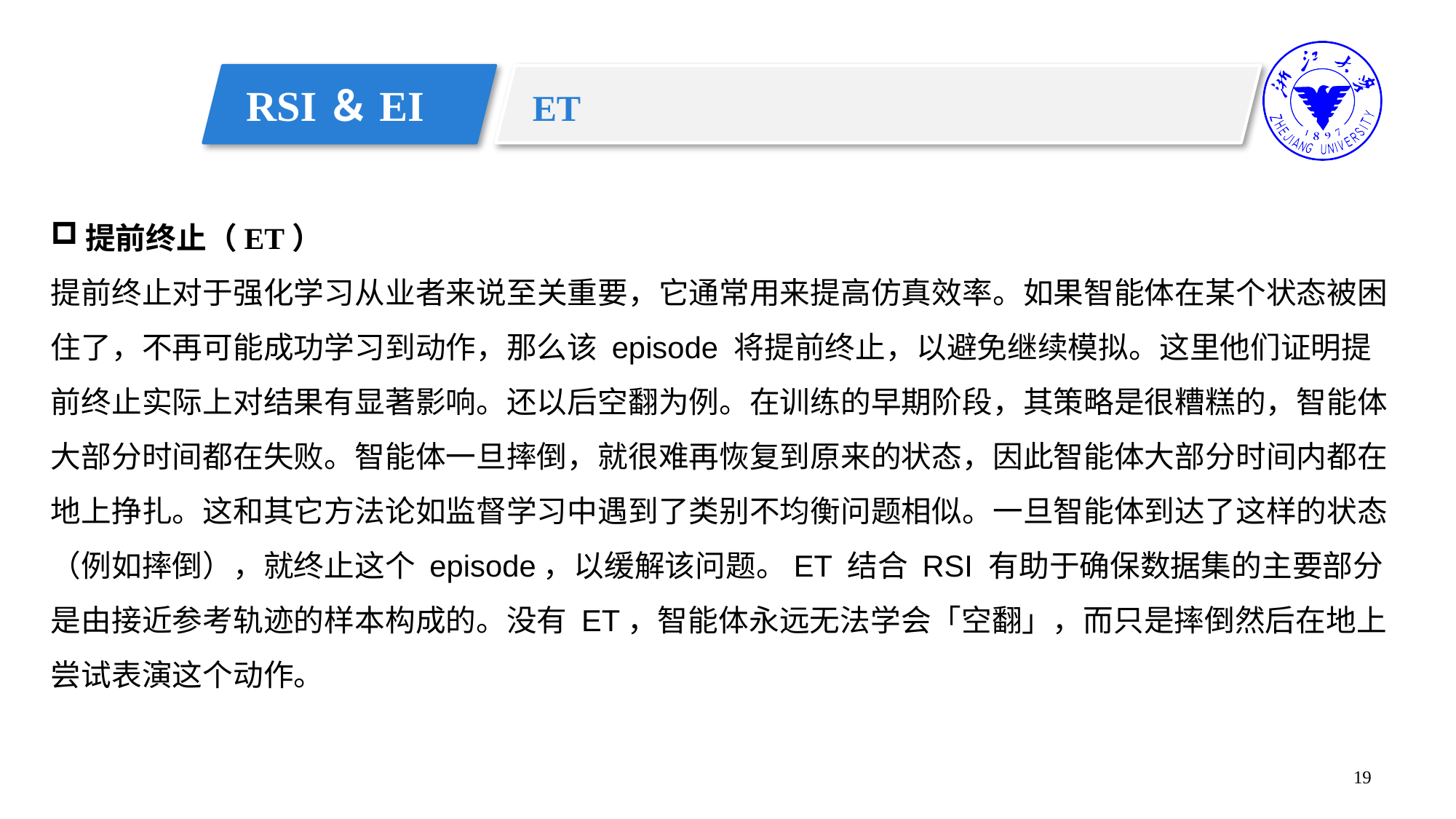

RSI＆EI
ET
提前终止（ET）
提前终止对于强化学习从业者来说至关重要，它通常用来提高仿真效率。如果智能体在某个状态被困住了，不再可能成功学习到动作，那么该 episode 将提前终止，以避免继续模拟。这里他们证明提前终止实际上对结果有显著影响。还以后空翻为例。在训练的早期阶段，其策略是很糟糕的，智能体大部分时间都在失败。智能体一旦摔倒，就很难再恢复到原来的状态，因此智能体大部分时间内都在地上挣扎。这和其它方法论如监督学习中遇到了类别不均衡问题相似。一旦智能体到达了这样的状态（例如摔倒），就终止这个 episode，以缓解该问题。ET 结合 RSI 有助于确保数据集的主要部分是由接近参考轨迹的样本构成的。没有 ET，智能体永远无法学会「空翻」，而只是摔倒然后在地上尝试表演这个动作。

19